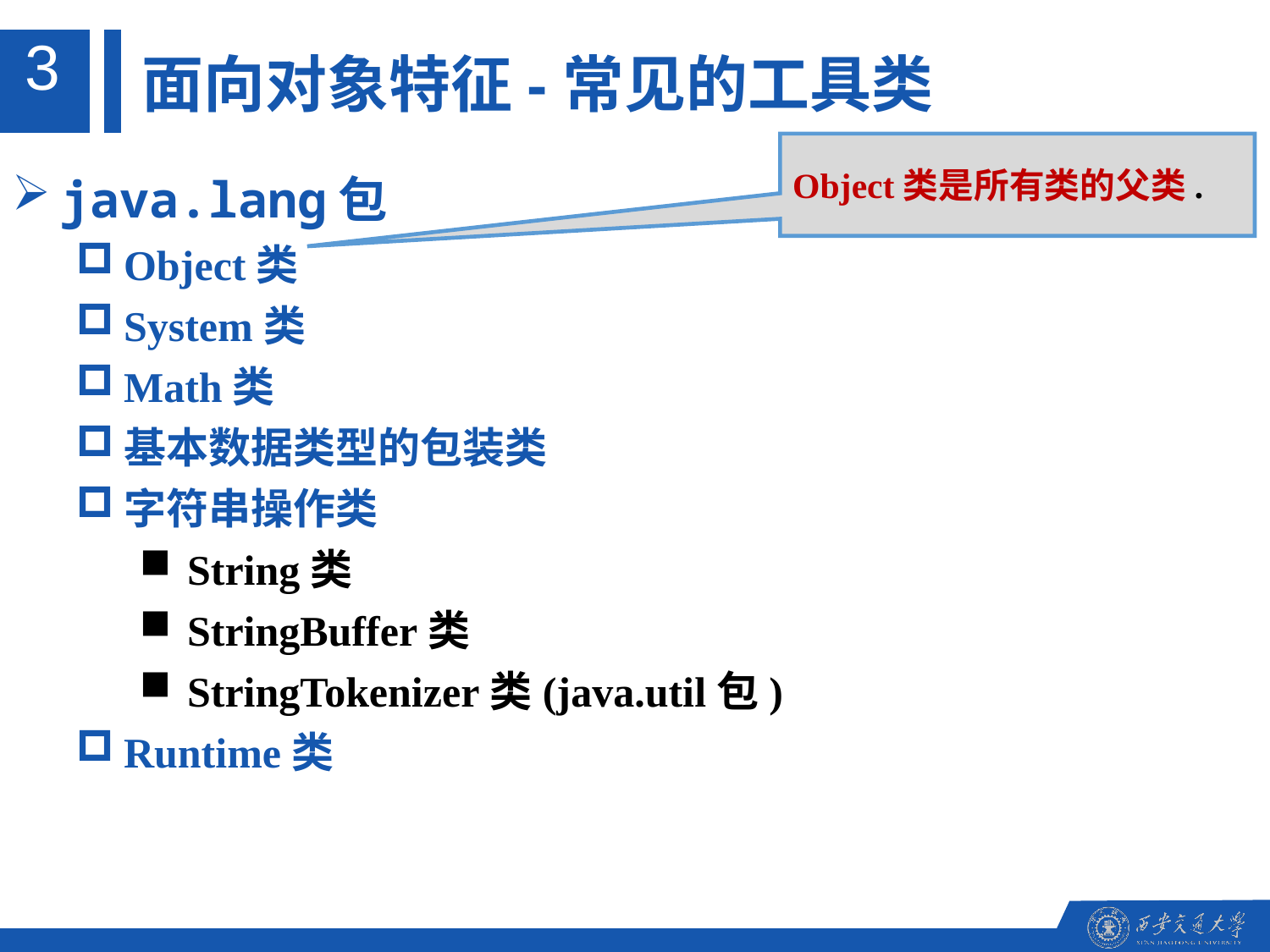

3
面向对象特征-常见的工具类

Object类是所有类的父类.
java.lang包
Object类
System类
Math类
基本数据类型的包装类
字符串操作类
String类
StringBuffer类
StringTokenizer类(java.util包)
Runtime类